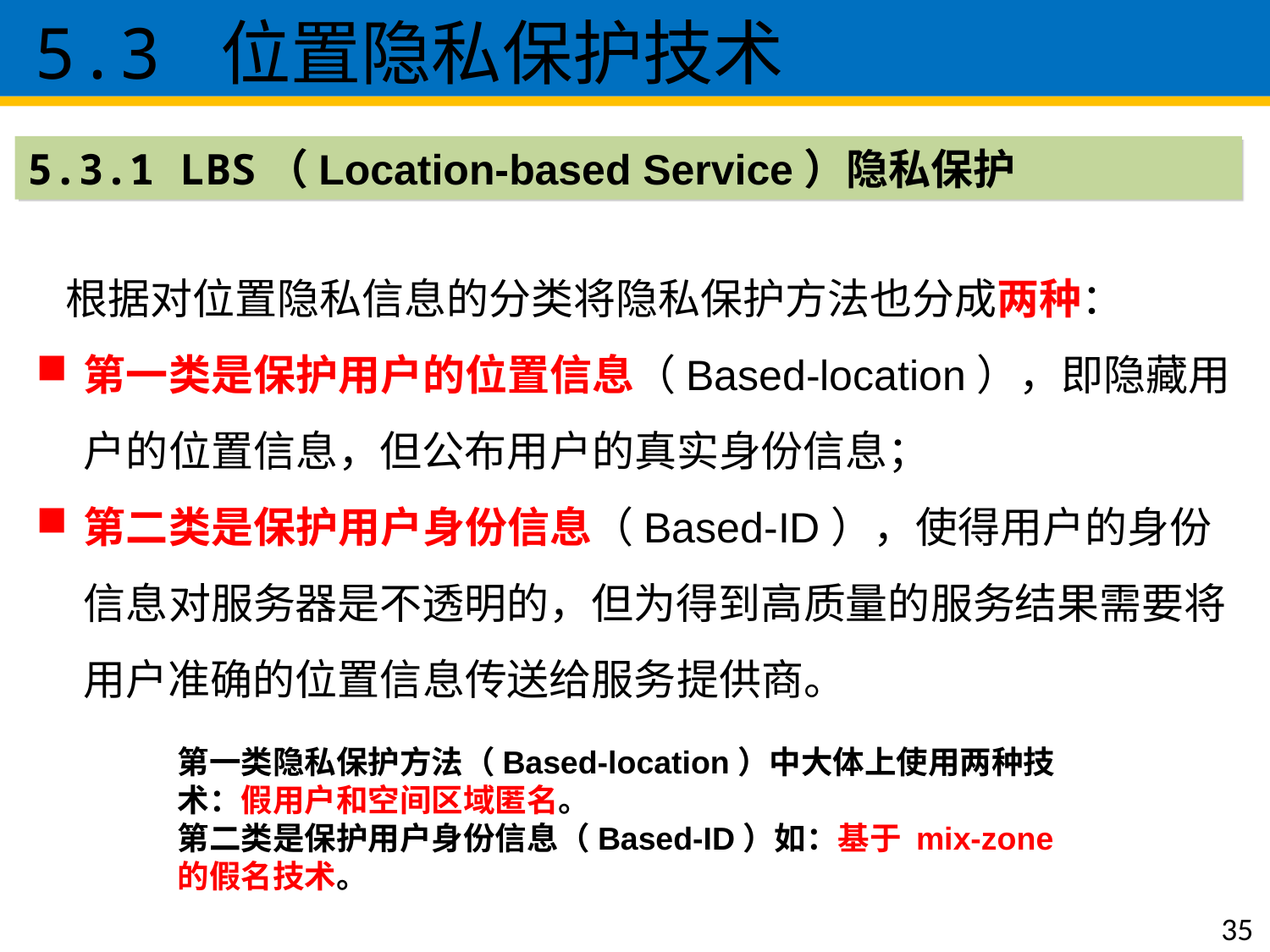

5.3 位置隐私保护技术
5.3.1 LBS（Location-based Service）隐私保护
  根据对位置隐私信息的分类将隐私保护方法也分成两种：
第一类是保护用户的位置信息（Based-location），即隐藏用户的位置信息，但公布用户的真实身份信息；
第二类是保护用户身份信息（Based-ID），使得用户的身份信息对服务器是不透明的，但为得到高质量的服务结果需要将用户准确的位置信息传送给服务提供商。
第一类隐私保护方法（Based-location）中大体上使用两种技术：假用户和空间区域匿名。
第二类是保护用户身份信息（Based-ID）如：基于 mix-zone 的假名技术。
35